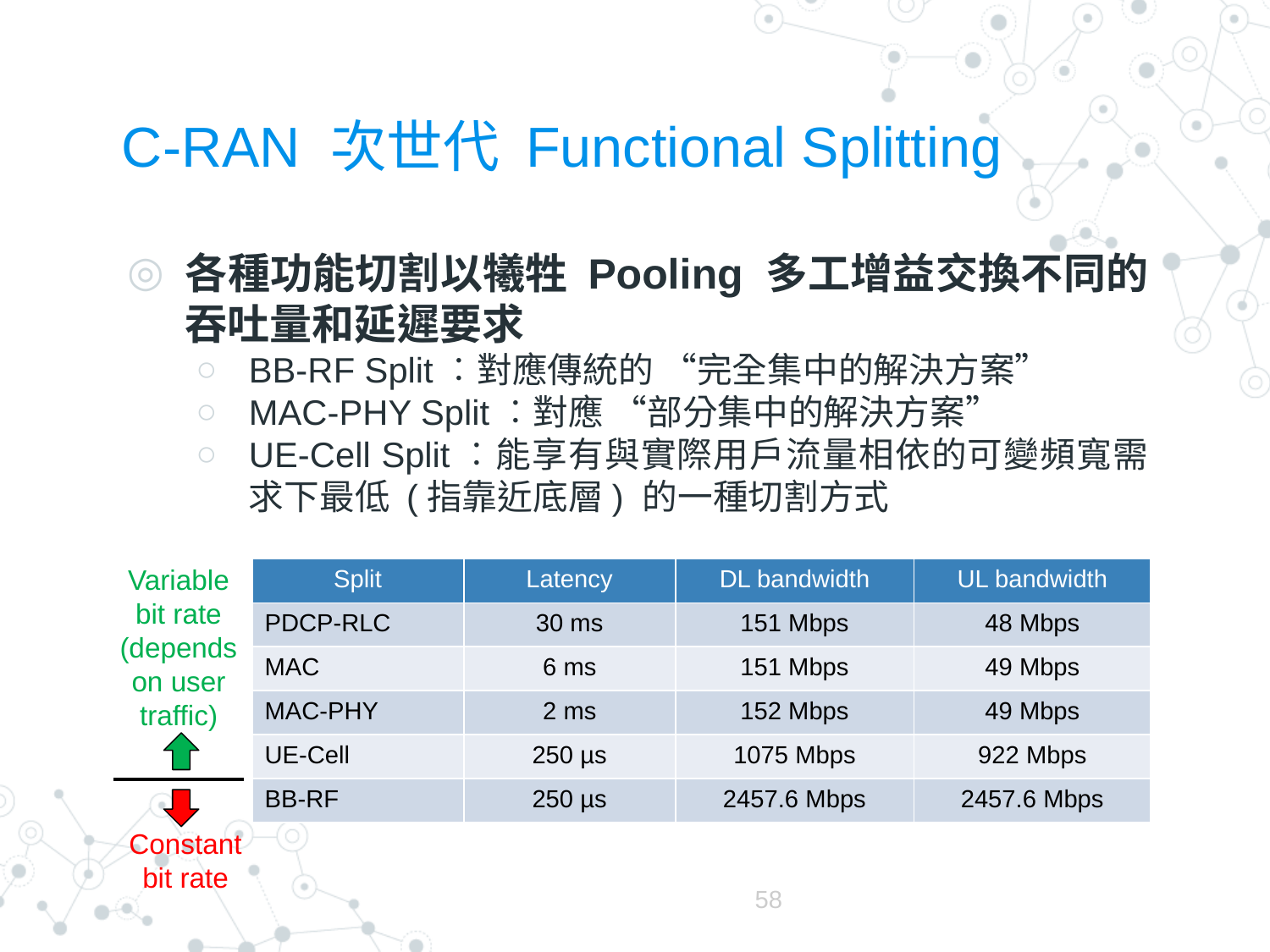

# C-RAN 次世代 Functional Splitting
各種功能切割以犧牲 Pooling 多工增益交換不同的吞吐量和延遲要求
BB-RF Split︰對應傳統的 “完全集中的解決方案”
MAC-PHY Split︰對應 “部分集中的解決方案”
UE-Cell Split︰能享有與實際用戶流量相依的可變頻寬需求下最低 (指靠近底層) 的一種切割方式

Variable bit rate (depends on user traffic)
| Split | Latency | DL bandwidth | UL bandwidth |
| --- | --- | --- | --- |
| PDCP-RLC | 30 ms | 151 Mbps | 48 Mbps |
| MAC | 6 ms | 151 Mbps | 49 Mbps |
| MAC-PHY | 2 ms | 152 Mbps | 49 Mbps |
| UE-Cell | 250 µs | 1075 Mbps | 922 Mbps |
| BB-RF | 250 µs | 2457.6 Mbps | 2457.6 Mbps |

Constant bit rate
58